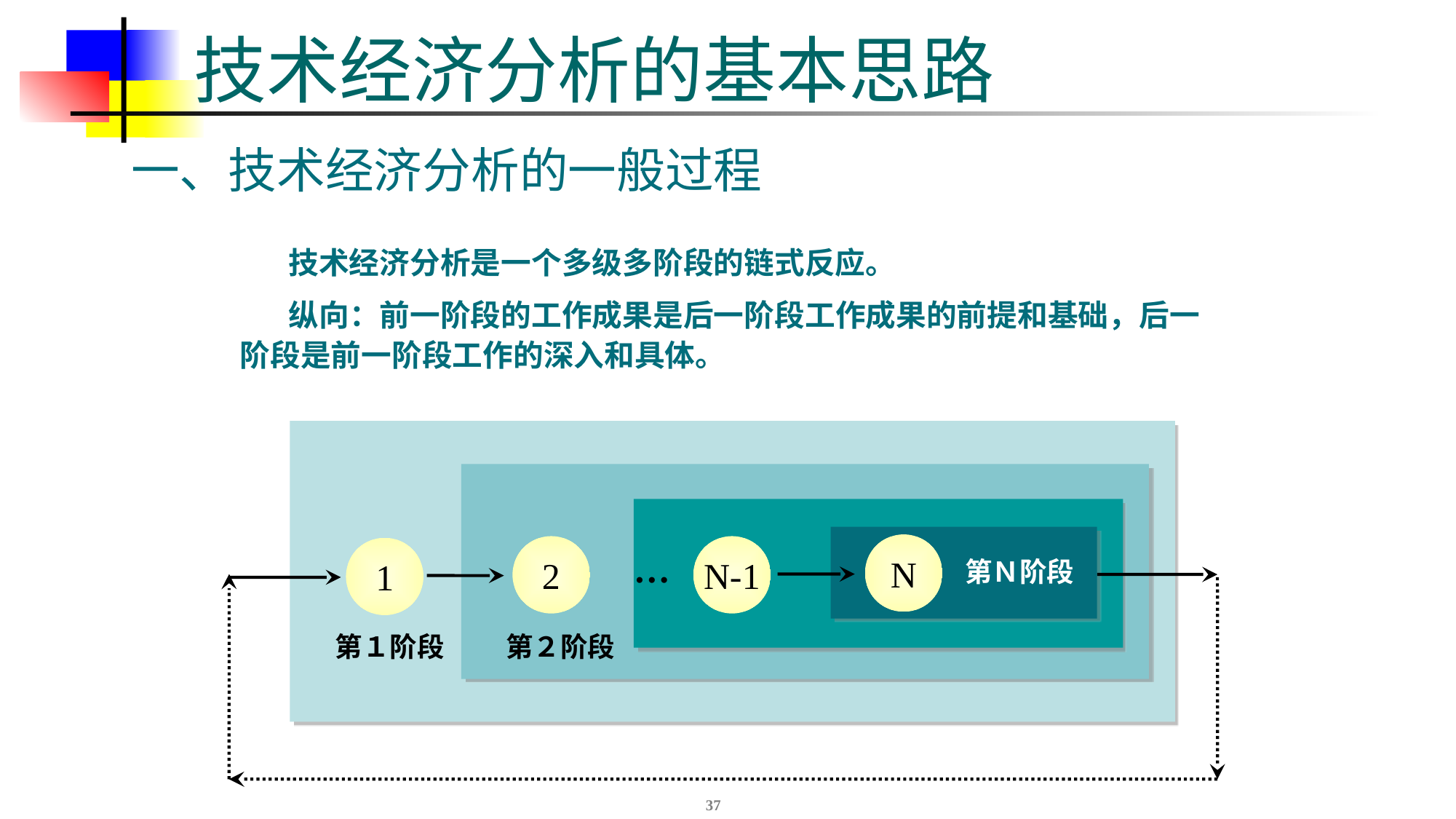

# 技术经济分析的基本思路
一、技术经济分析的一般过程
      技术经济分析是一个多级多阶段的链式反应。
      纵向：前一阶段的工作成果是后一阶段工作成果的前提和基础，后一阶段是前一阶段工作的深入和具体。

N
2
N-1
1
…
第Ｎ阶段

第１阶段
第２阶段
37